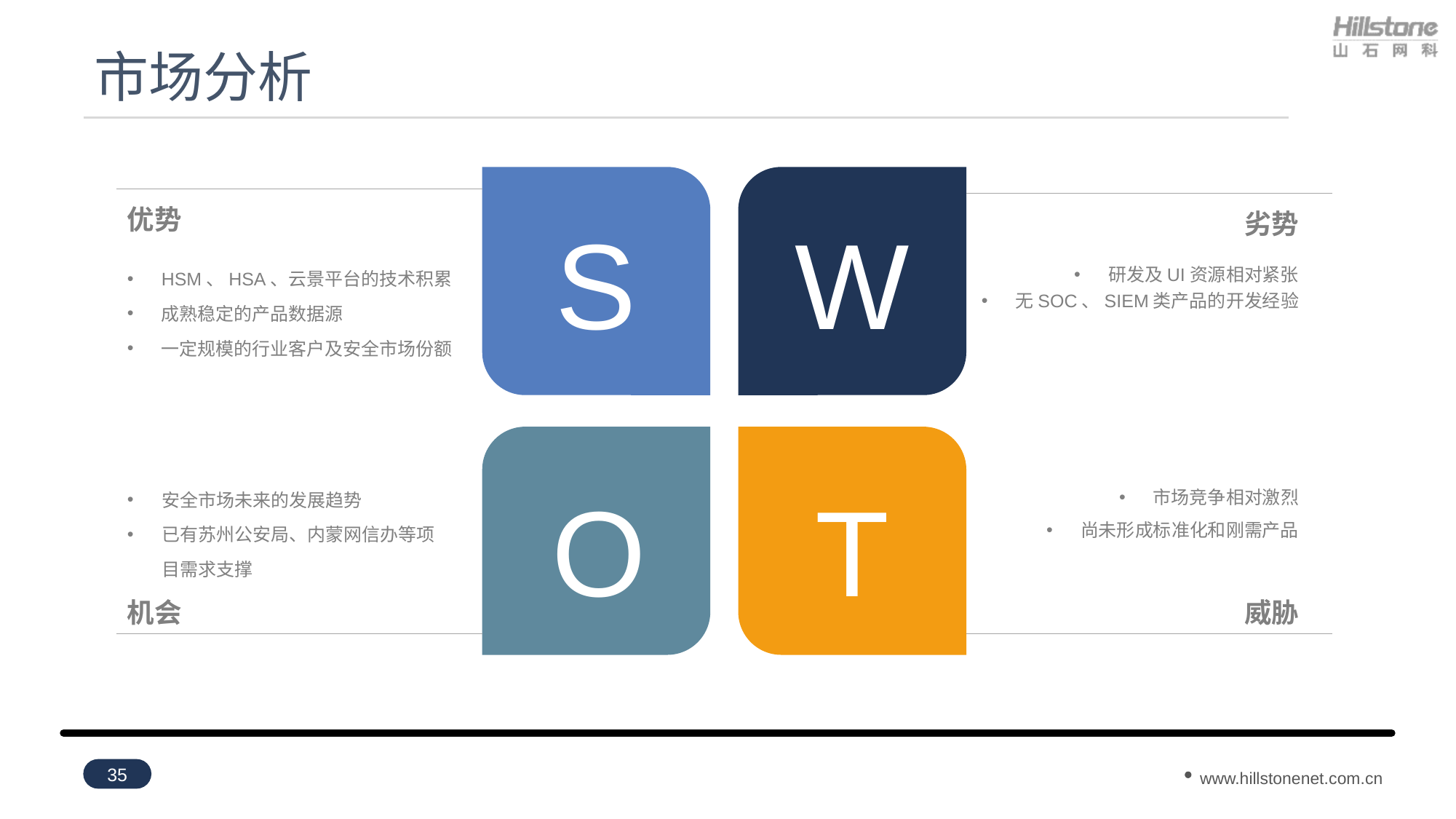

# 市场分析

优势
劣势
S
W
HSM、HSA、云景平台的技术积累
成熟稳定的产品数据源
一定规模的行业客户及安全市场份额
研发及UI资源相对紧张
无SOC、SIEM类产品的开发经验

O
T
安全市场未来的发展趋势
已有苏州公安局、内蒙网信办等项目需求支撑
市场竞争相对激烈
尚未形成标准化和刚需产品
机会
威胁
35